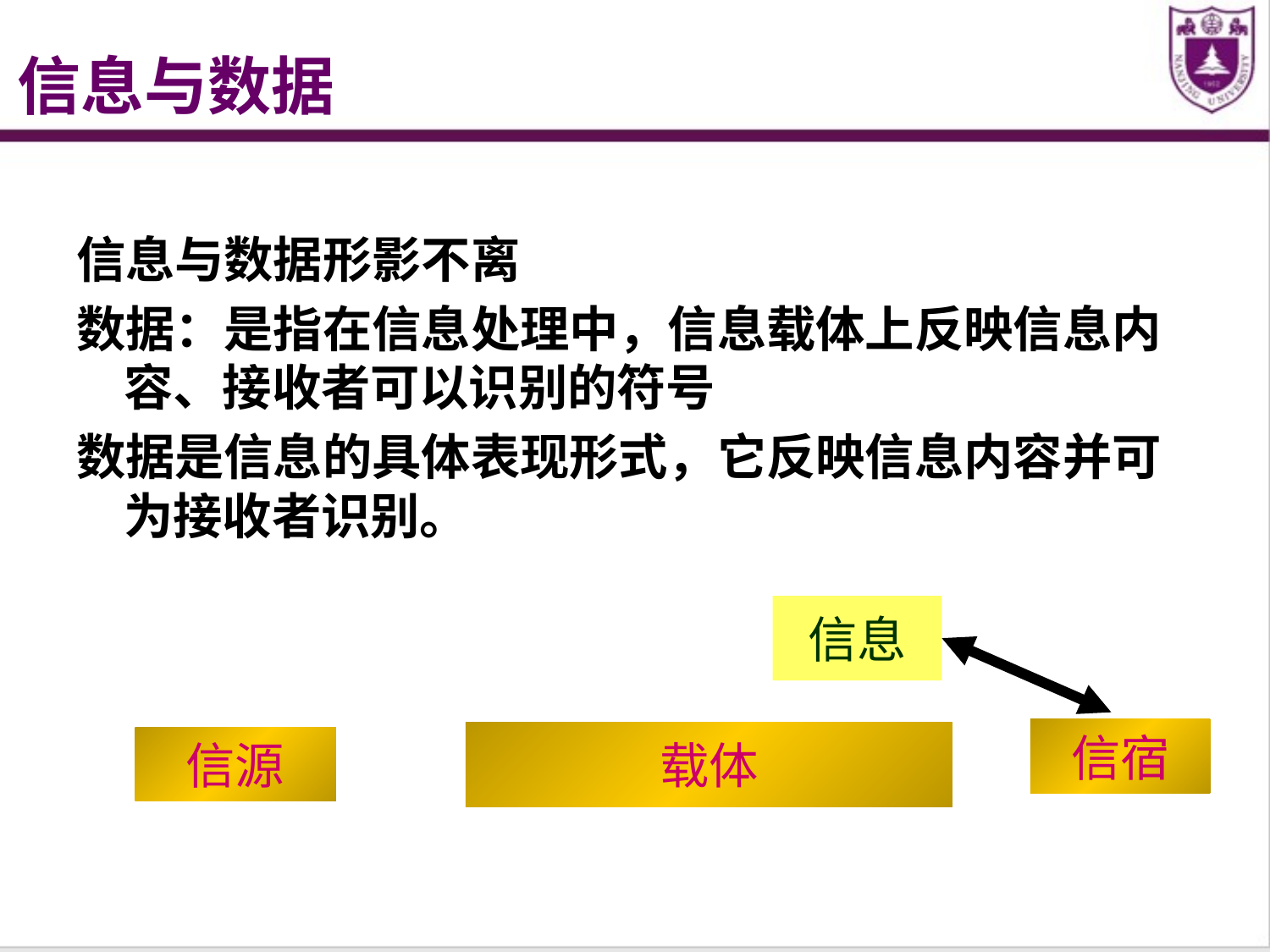

信息与数据形影不离
数据：是指在信息处理中，信息载体上反映信息内容、接收者可以识别的符号
数据是信息的具体表现形式，它反映信息内容并可为接收者识别。

信息与数据
信息

信宿
载体
信源